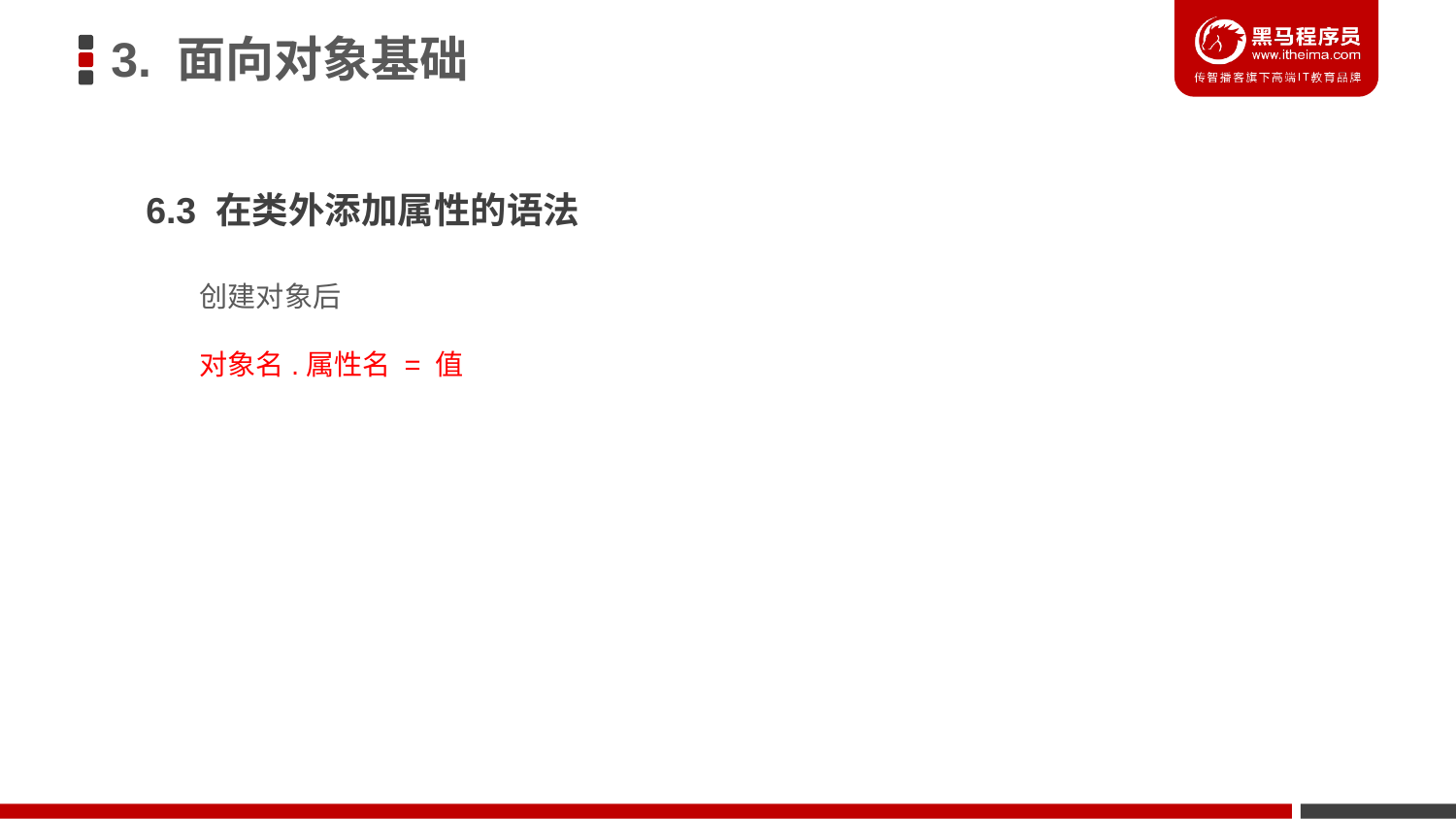

3. 面向对象基础

6.3 在类外添加属性的语法
创建对象后

对象名.属性名 = 值